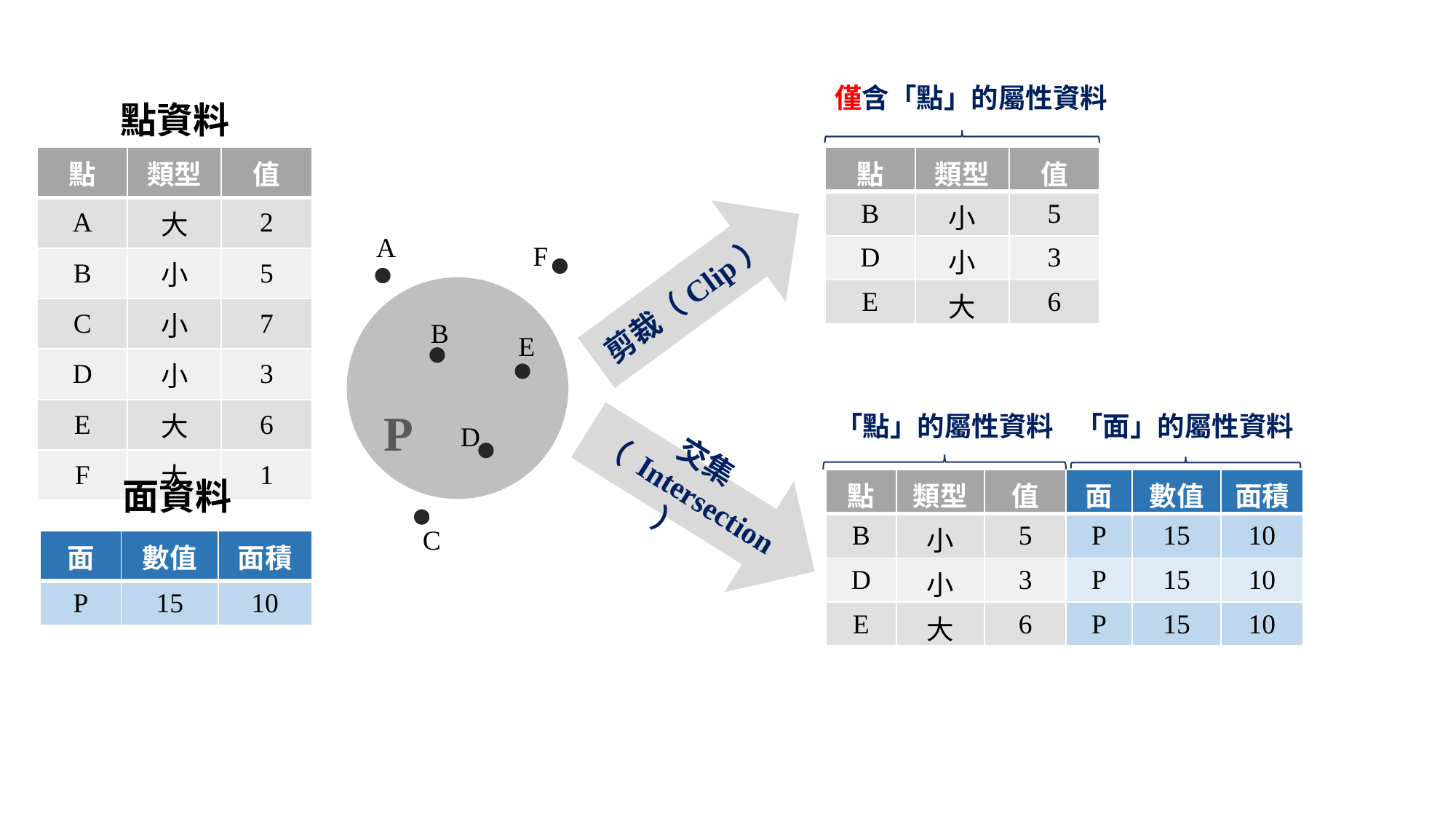

僅含「點」的屬性資料
點資料
| 點 | 類型 | 值 |
| --- | --- | --- |
| A | 大 | 2 |
| B | 小 | 5 |
| C | 小 | 7 |
| D | 小 | 3 |
| E | 大 | 6 |
| F | 大 | 1 |
| 點 | 類型 | 值 |
| --- | --- | --- |
| B | 小 | 5 |
| D | 小 | 3 |
| E | 大 | 6 |
A
剪裁（Clip）
F

B
E

P
「點」的屬性資料
「面」的屬性資料
D
交集（ Intersection ）

面資料
| 點 | 類型 | 值 | 面 | 數值 | 面積 |
| --- | --- | --- | --- | --- | --- |
| B | 小 | 5 | P | 15 | 10 |
| D | 小 | 3 | P | 15 | 10 |
| E | 大 | 6 | P | 15 | 10 |

C
| 面 | 數值 | 面積 |
| --- | --- | --- |
| P | 15 | 10 |